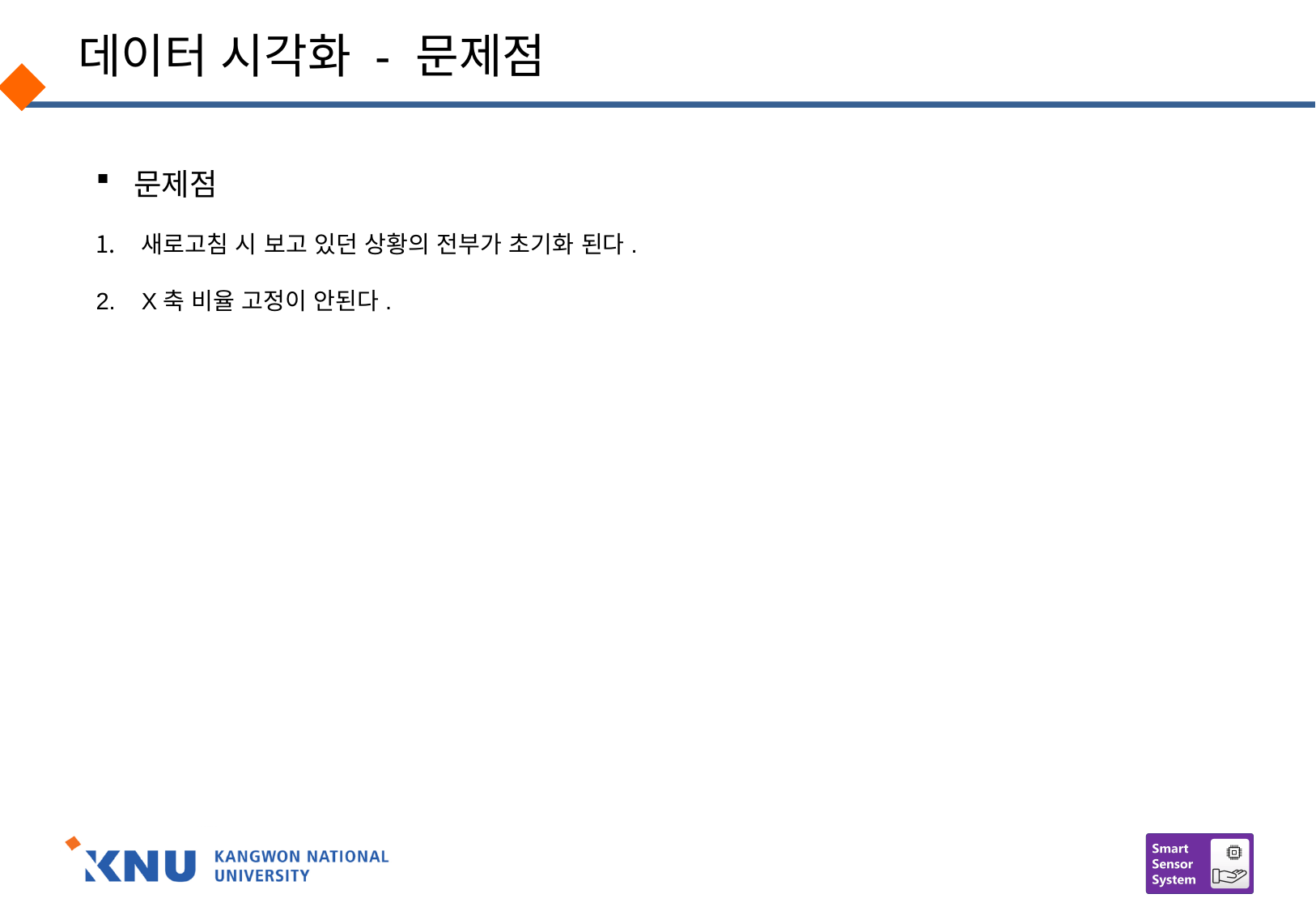

# 데이터 시각화 - 문제점
문제점

새로고침 시 보고 있던 상황의 전부가 초기화 된다.

X축 비율 고정이 안된다.